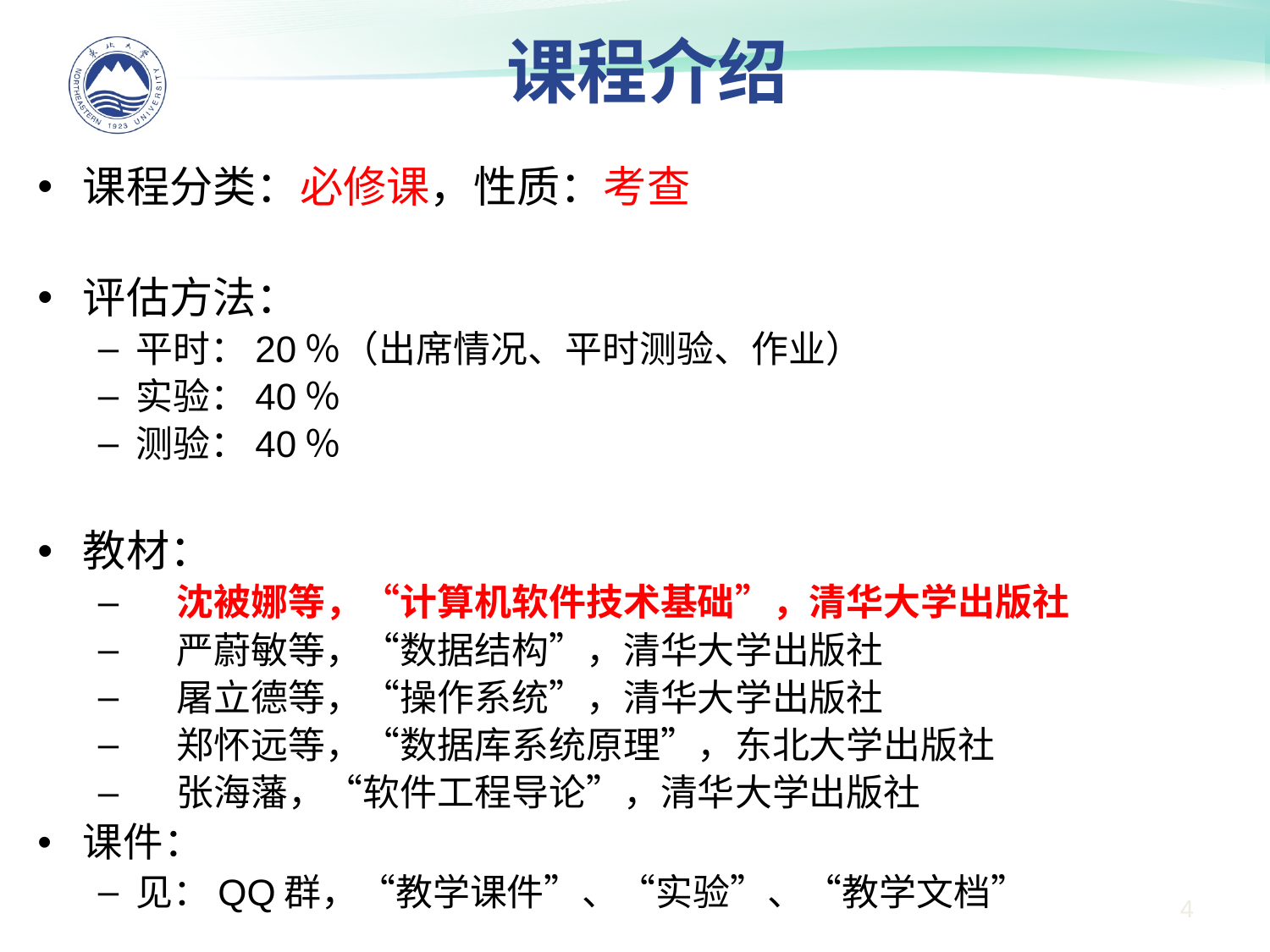

# 课程介绍
课程分类：必修课，性质：考查

评估方法：
平时：20％（出席情况、平时测验、作业）
实验：40％
测验：40％

教材：
    沈被娜等，“计算机软件技术基础”，清华大学出版社
    严蔚敏等，“数据结构”，清华大学出版社
    屠立德等，“操作系统”，清华大学出版社
    郑怀远等，“数据库系统原理”，东北大学出版社
    张海藩，“软件工程导论”，清华大学出版社
课件：
见：QQ群，“教学课件”、“实验”、“教学文档”
4